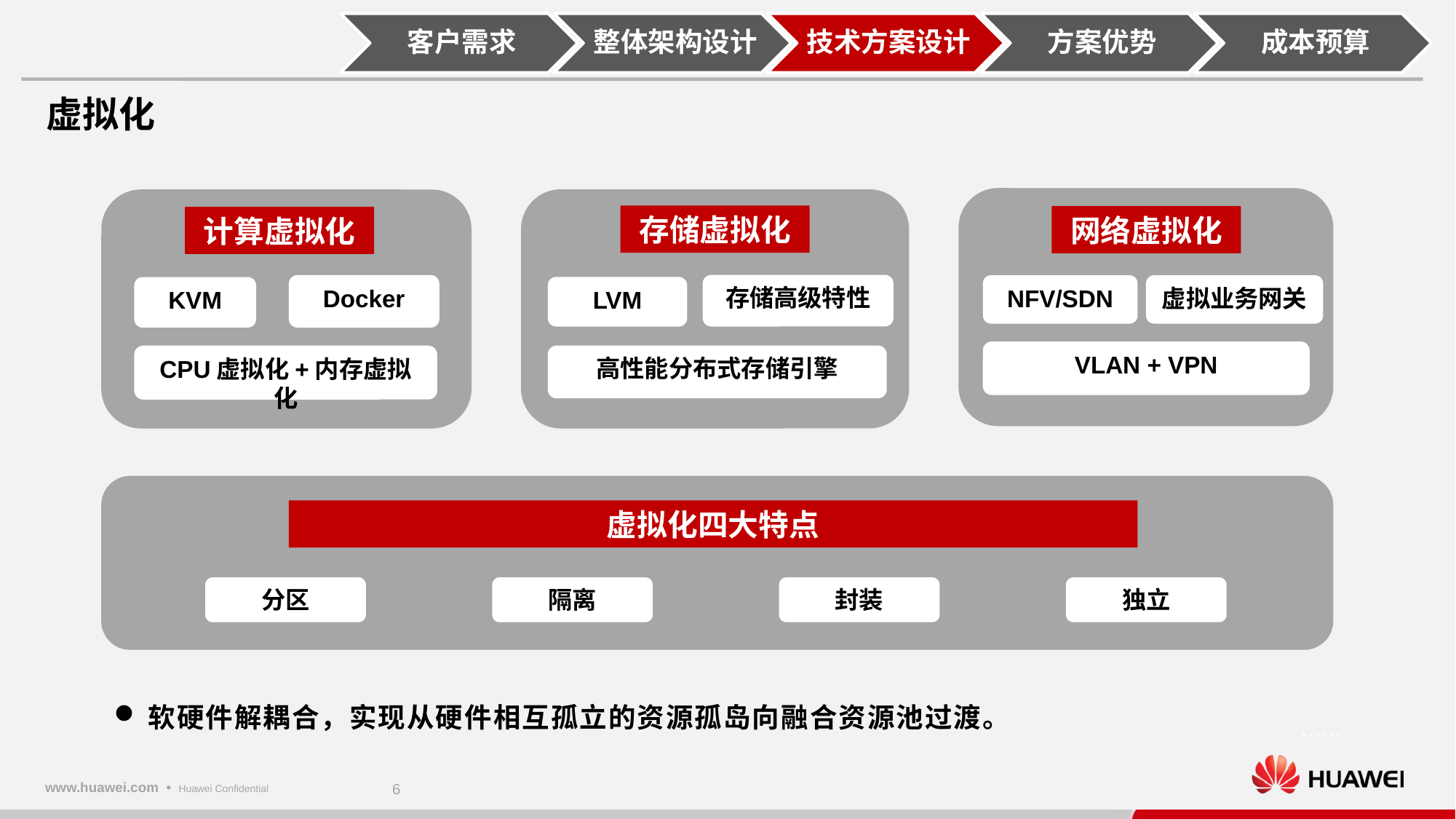

客户需求
整体架构设计
技术方案设计
方案优势
成本预算

虚拟化

NFV/SDN
虚拟业务网关
VLAN + VPN
网络虚拟化

存储高级特性
LVM
高性能分布式存储引擎
存储虚拟化

Docker
KVM
CPU虚拟化+内存虚拟化
计算虚拟化

虚拟化四大特点
分区
隔离
封装
独立
软硬件解耦合，实现从硬件相互孤立的资源孤岛向融合资源池过渡。
……